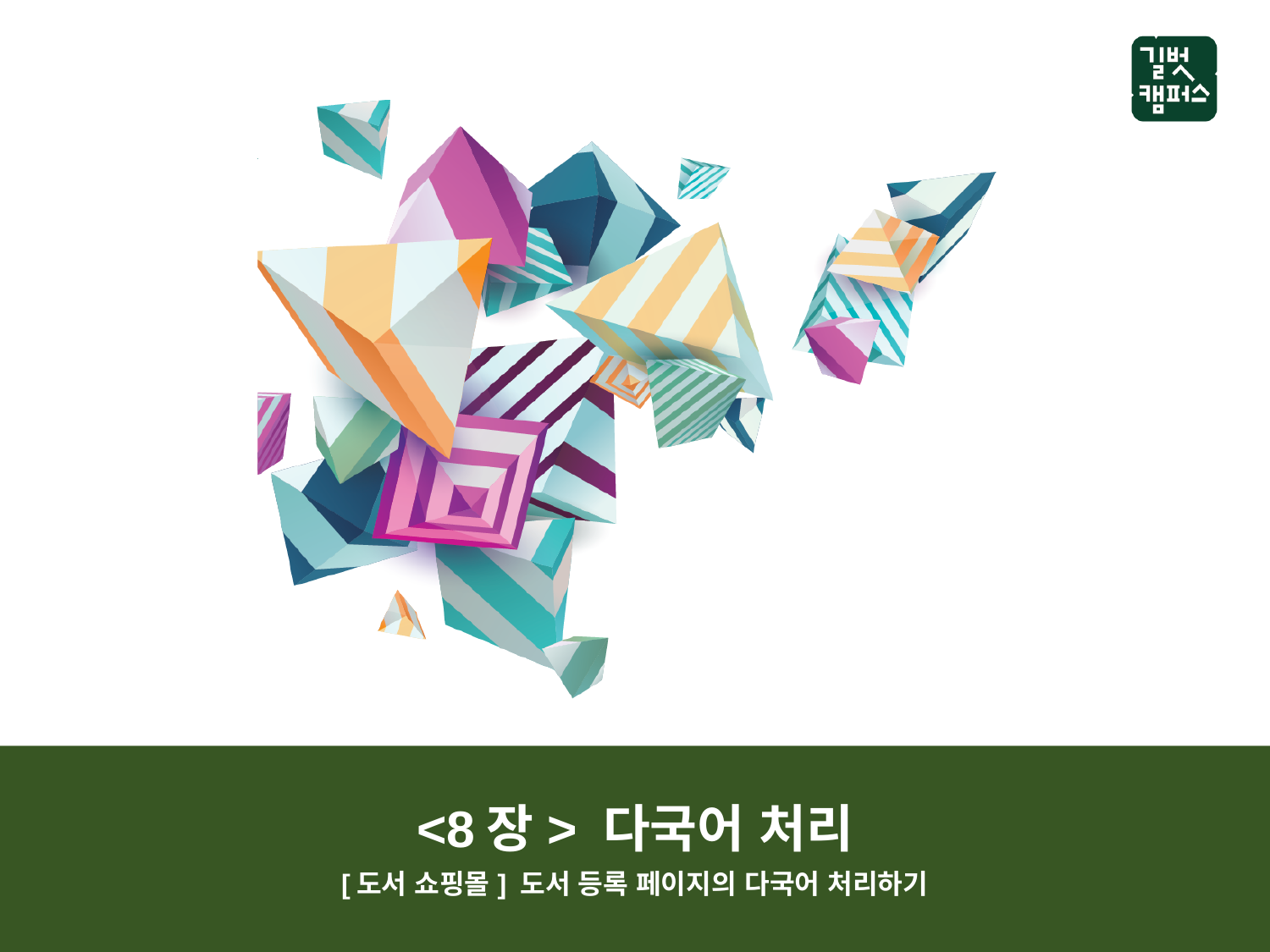

<8장> 다국어 처리
[도서 쇼핑몰] 도서 등록 페이지의 다국어 처리하기
<1장> 전기의 기본 개념과 팅커캐드